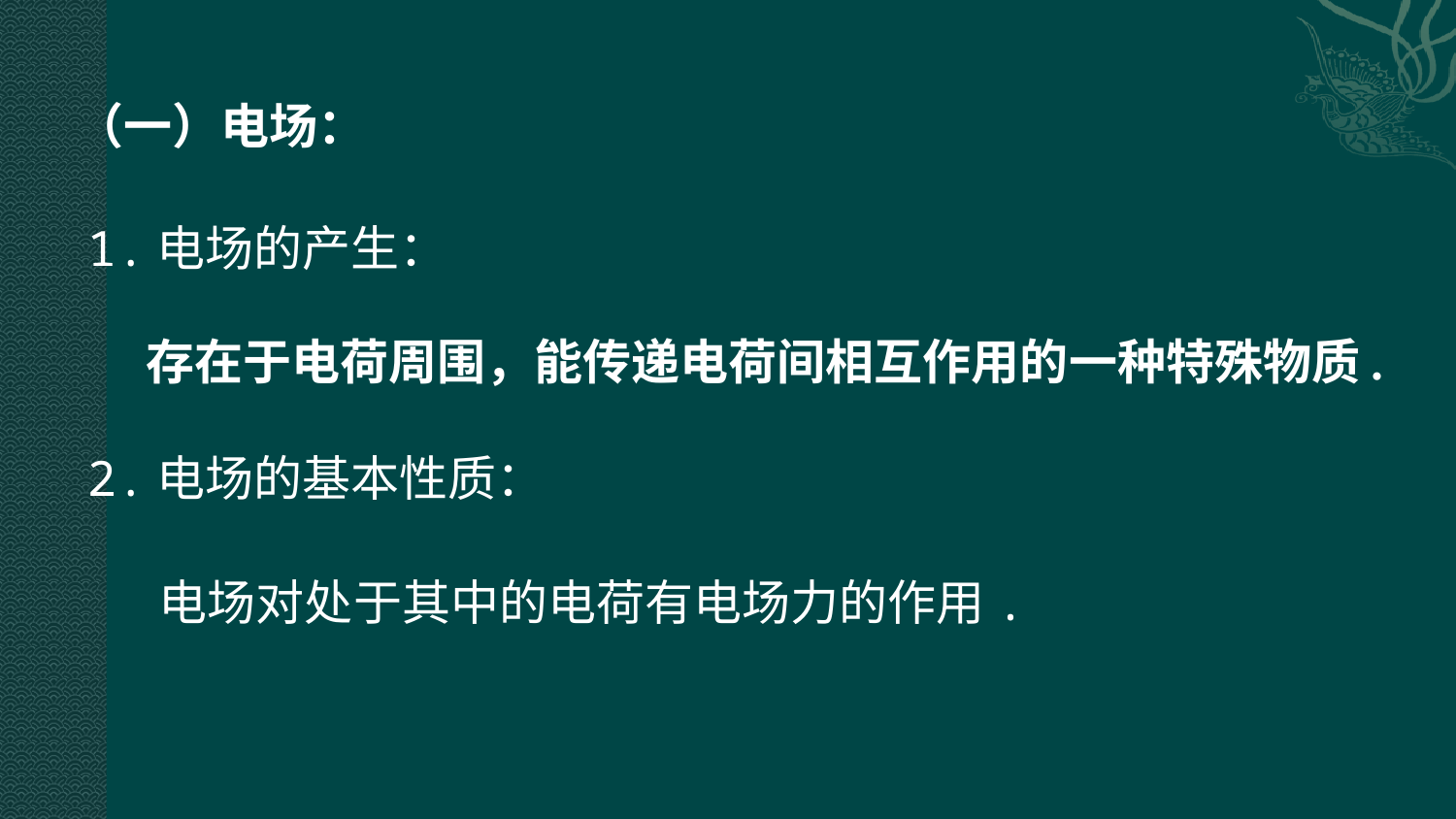

（一）电场：
1.电场的产生：
存在于电荷周围，能传递电荷间相互作用的一种特殊物质.
2.电场的基本性质：
电场对处于其中的电荷有电场力的作用.